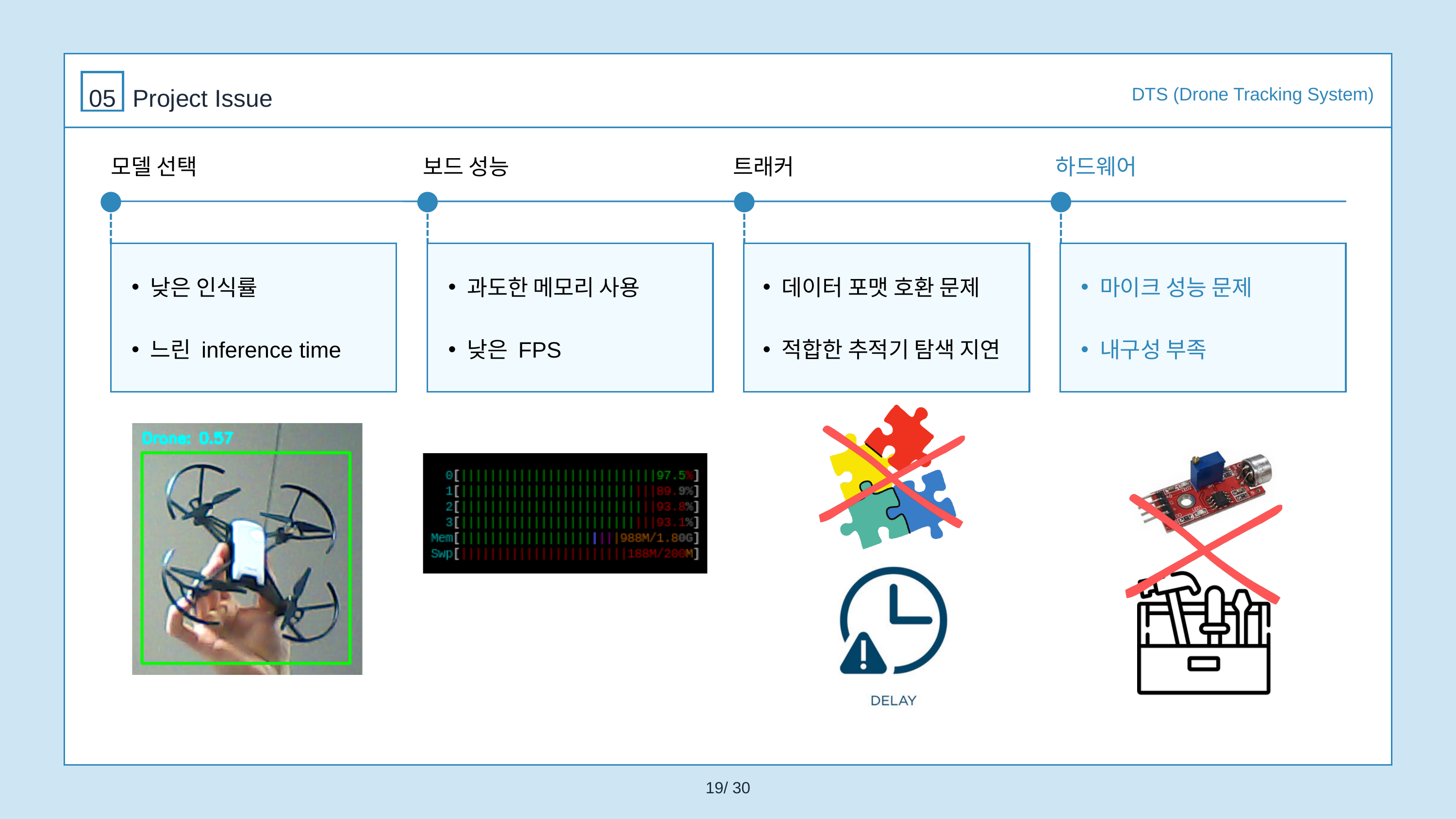

DTS (Drone Tracking System)
05
Project Issue

모델 선택
보드 성능
트래커
하드웨어

낮은 인식률

느린 inference time
과도한 메모리 사용

낮은 FPS
데이터 포맷 호환 문제

적합한 추적기 탐색 지연
마이크 성능 문제

내구성 부족

19/ 30